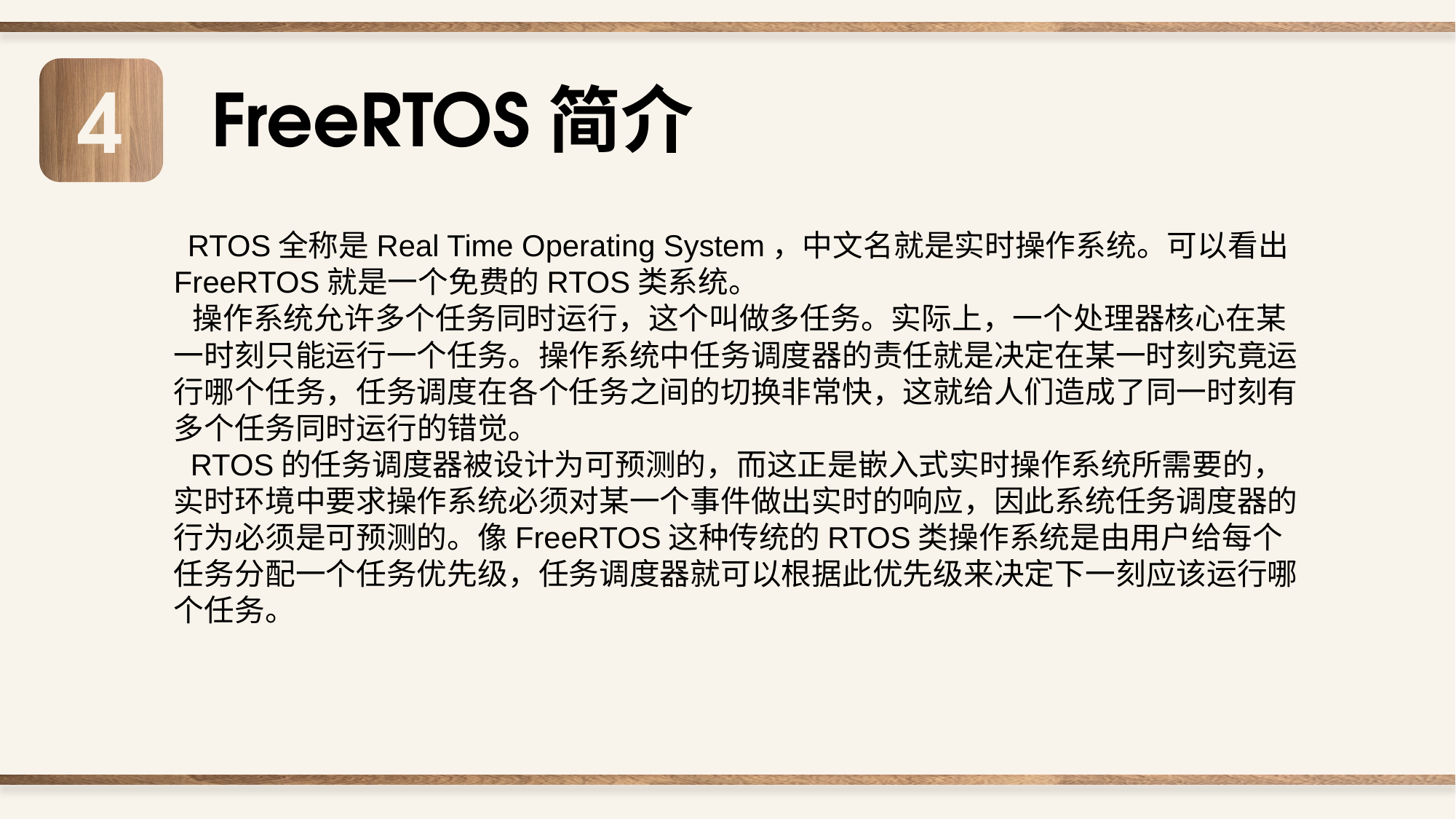

4
FreeRTOS简介
  RTOS全称是Real Time Operating System，中文名就是实时操作系统。可以看出FreeRTOS就是一个免费的RTOS类系统。
  操作系统允许多个任务同时运行，这个叫做多任务。实际上，一个处理器核心在某一时刻只能运行一个任务。操作系统中任务调度器的责任就是决定在某一时刻究竟运行哪个任务，任务调度在各个任务之间的切换非常快，这就给人们造成了同一时刻有多个任务同时运行的错觉。
  RTOS的任务调度器被设计为可预测的，而这正是嵌入式实时操作系统所需要的，实时环境中要求操作系统必须对某一个事件做出实时的响应，因此系统任务调度器的行为必须是可预测的。像FreeRTOS这种传统的RTOS类操作系统是由用户给每个任务分配一个任务优先级，任务调度器就可以根据此优先级来决定下一刻应该运行哪个任务。